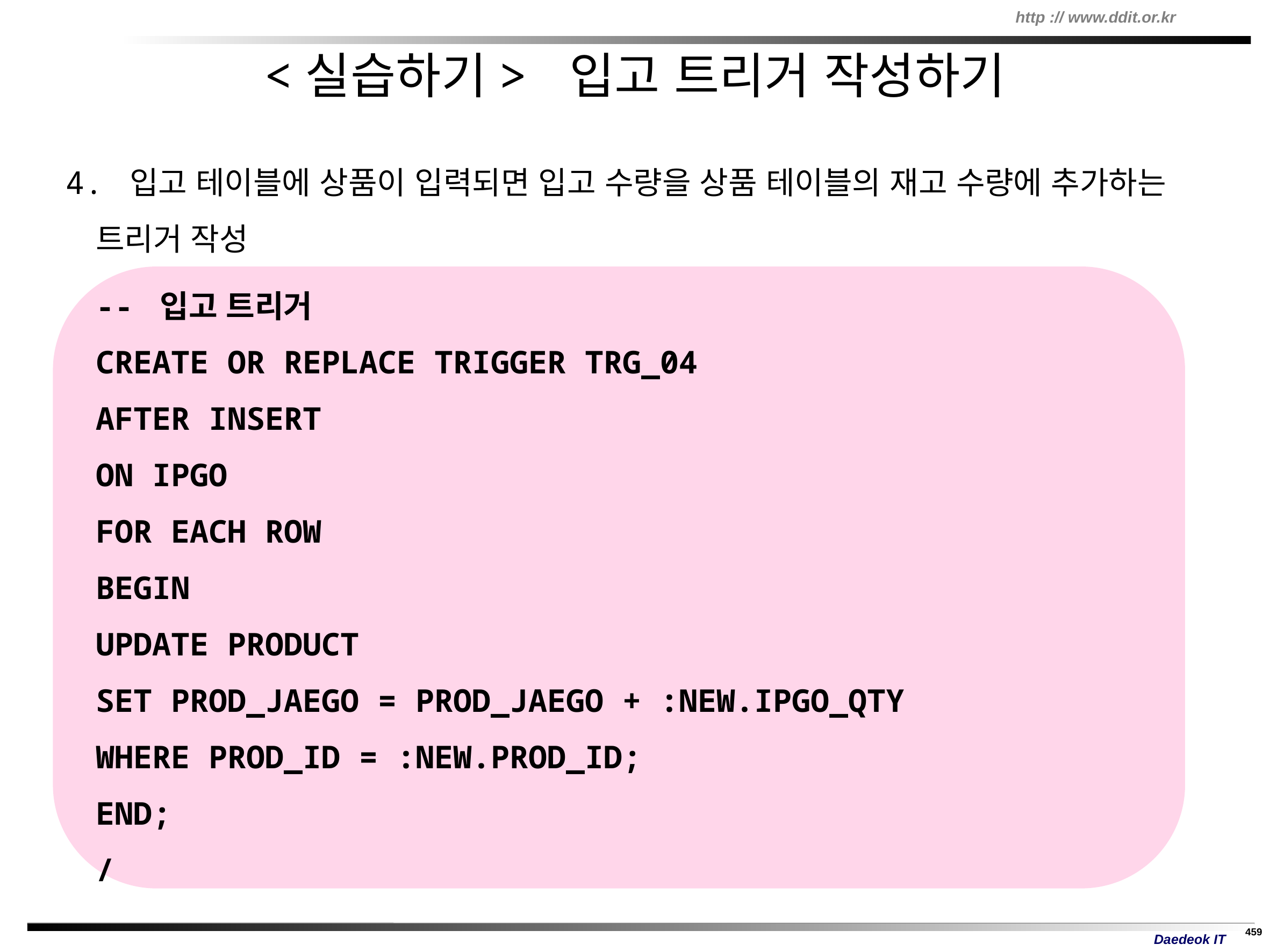

# <실습하기> 입고 트리거 작성하기
4. 입고 테이블에 상품이 입력되면 입고 수량을 상품 테이블의 재고 수량에 추가하는 트리거 작성
-- 입고 트리거
CREATE OR REPLACE TRIGGER TRG_04
AFTER INSERT
ON IPGO
FOR EACH ROW
BEGIN
UPDATE PRODUCT
SET PROD_JAEGO = PROD_JAEGO + :NEW.IPGO_QTY
WHERE PROD_ID = :NEW.PROD_ID;
END;
/